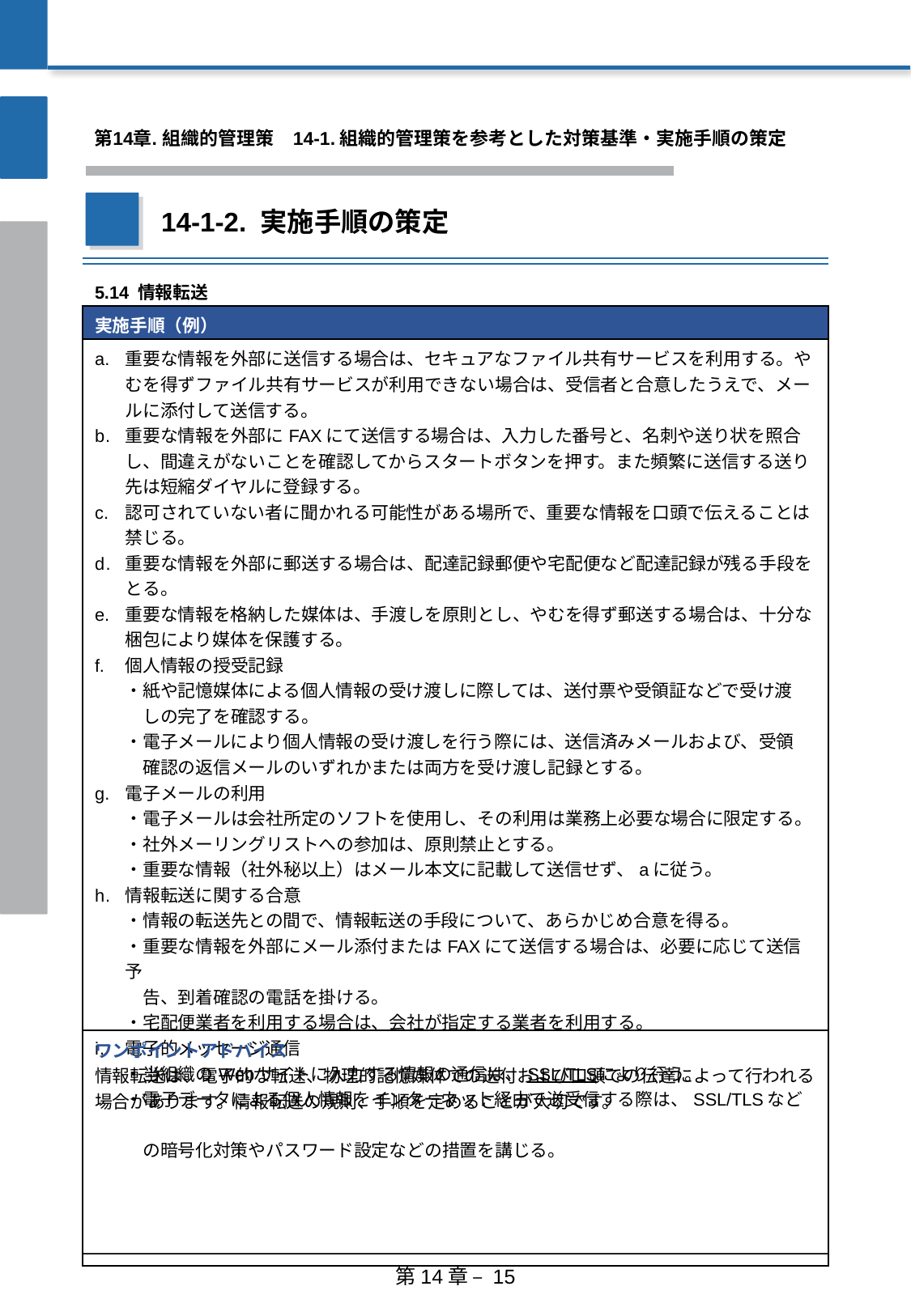

第14章. 組織的管理策
　14-1. 組織的管理策を参考とした対策基準・実施手順の策定
14-1-2. 実施手順の策定
| 5.14 情報転送 |
| --- |
| 実施手順（例） |
| 重要な情報を外部に送信する場合は、セキュアなファイル共有サービスを利用する。やむを得ずファイル共有サービスが利用できない場合は、受信者と合意したうえで、メールに添付して送信する。 重要な情報を外部にFAXにて送信する場合は、入力した番号と、名刺や送り状を照合し、間違えがないことを確認してからスタートボタンを押す。また頻繁に送信する送り先は短縮ダイヤルに登録する。 認可されていない者に聞かれる可能性がある場所で、重要な情報を口頭で伝えることは禁じる。 重要な情報を外部に郵送する場合は、配達記録郵便や宅配便など配達記録が残る手段をとる。 重要な情報を格納した媒体は、手渡しを原則とし、やむを得ず郵送する場合は、十分な梱包により媒体を保護する。 個人情報の授受記録 ・紙や記憶媒体による個人情報の受け渡しに際しては、送付票や受領証などで受け渡 　しの完了を確認する。 ・電子メールにより個人情報の受け渡しを行う際には、送信済みメールおよび、受領 　確認の返信メールのいずれかまたは両方を受け渡し記録とする。 電子メールの利用 ・電子メールは会社所定のソフトを使用し、その利用は業務上必要な場合に限定する。 ・社外メーリングリストへの参加は、原則禁止とする。 ・重要な情報（社外秘以上）はメール本文に記載して送信せず、aに従う。 情報転送に関する合意 ・情報の転送先との間で、情報転送の手段について、あらかじめ合意を得る。 ・重要な情報を外部にメール添付またはFAXにて送信する場合は、必要に応じて送信予 　告、到着確認の電話を掛ける。 ・宅配便業者を利用する場合は、会社が指定する業者を利用する。 電子的メッセージ通信 ・当組織のWebサイトに入力する情報の通信は、SSL/TLSにより行う。 ・電子データによる個人情報をインターネット経由で送受信する際は、SSL/TLSなど　 　の暗号化対策やパスワード設定などの措置を講じる。 |
| ワンポイントアドバイス 情報転送は、電子的な転送、物理的記憶媒体での送付および口頭での伝達によって行われる場合があります。情報転送の規則、手順を定めることが大切です。 |
第14章 – 15